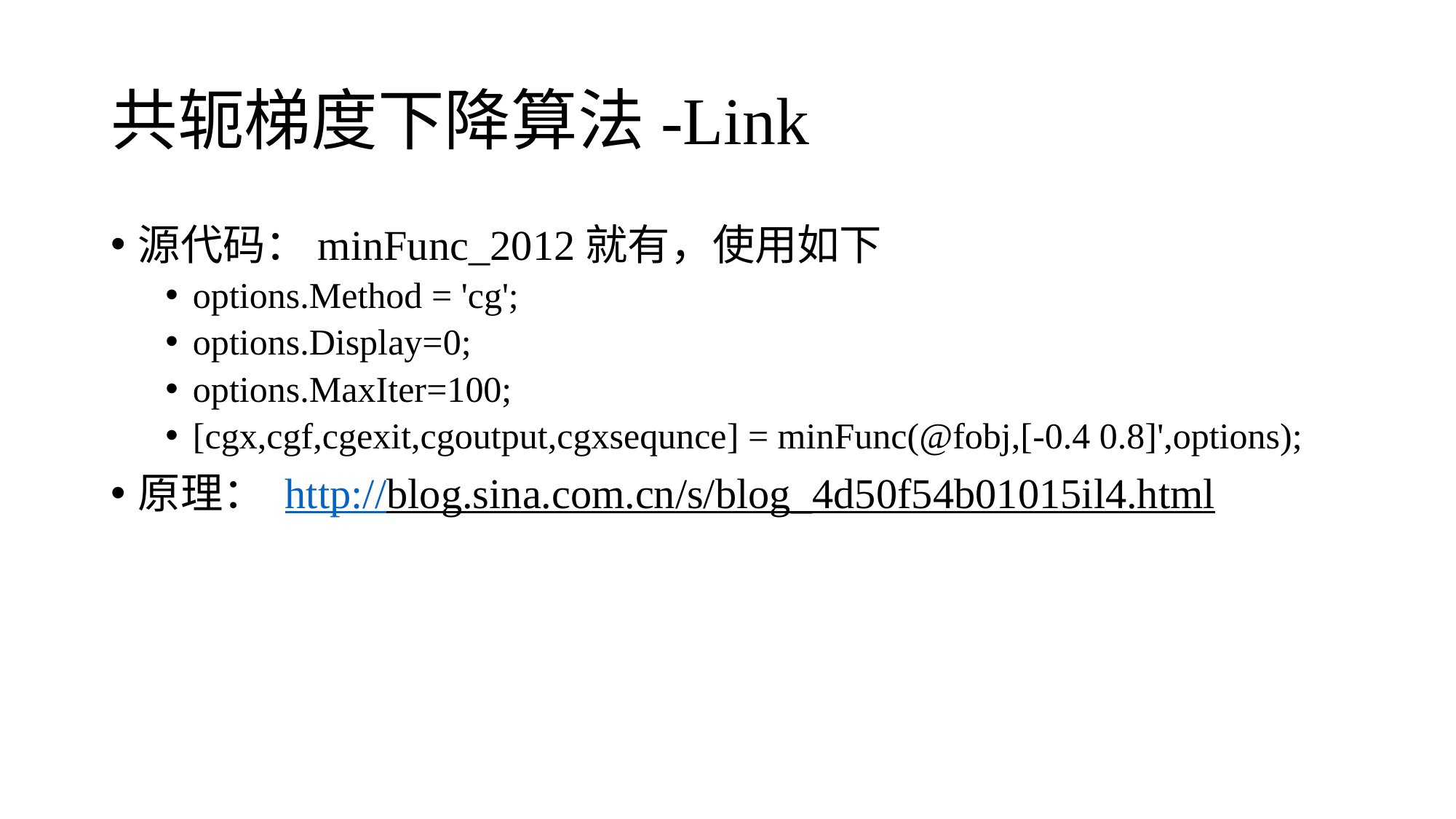

# 共轭梯度下降算法-Link
源代码：minFunc_2012就有，使用如下
options.Method = 'cg';
options.Display=0;
options.MaxIter=100;
[cgx,cgf,cgexit,cgoutput,cgxsequnce] = minFunc(@fobj,[-0.4 0.8]',options);
原理： http://blog.sina.com.cn/s/blog_4d50f54b01015il4.html